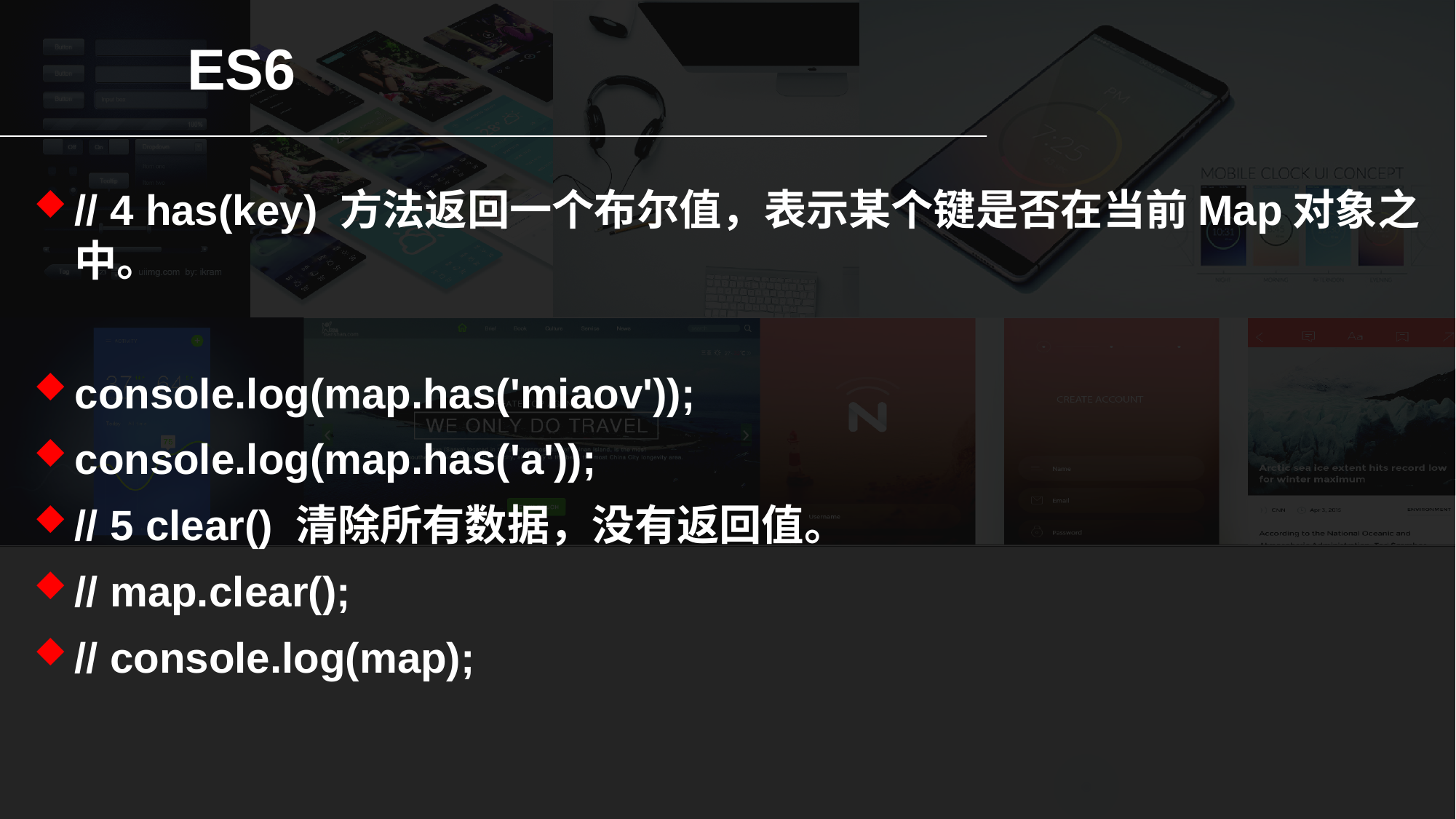

ES6

// 4 has(key) 方法返回一个布尔值，表示某个键是否在当前Map对象之中。

console.log(map.has('miaov'));
console.log(map.has('a'));
// 5 clear() 清除所有数据，没有返回值。
// map.clear();
// console.log(map);